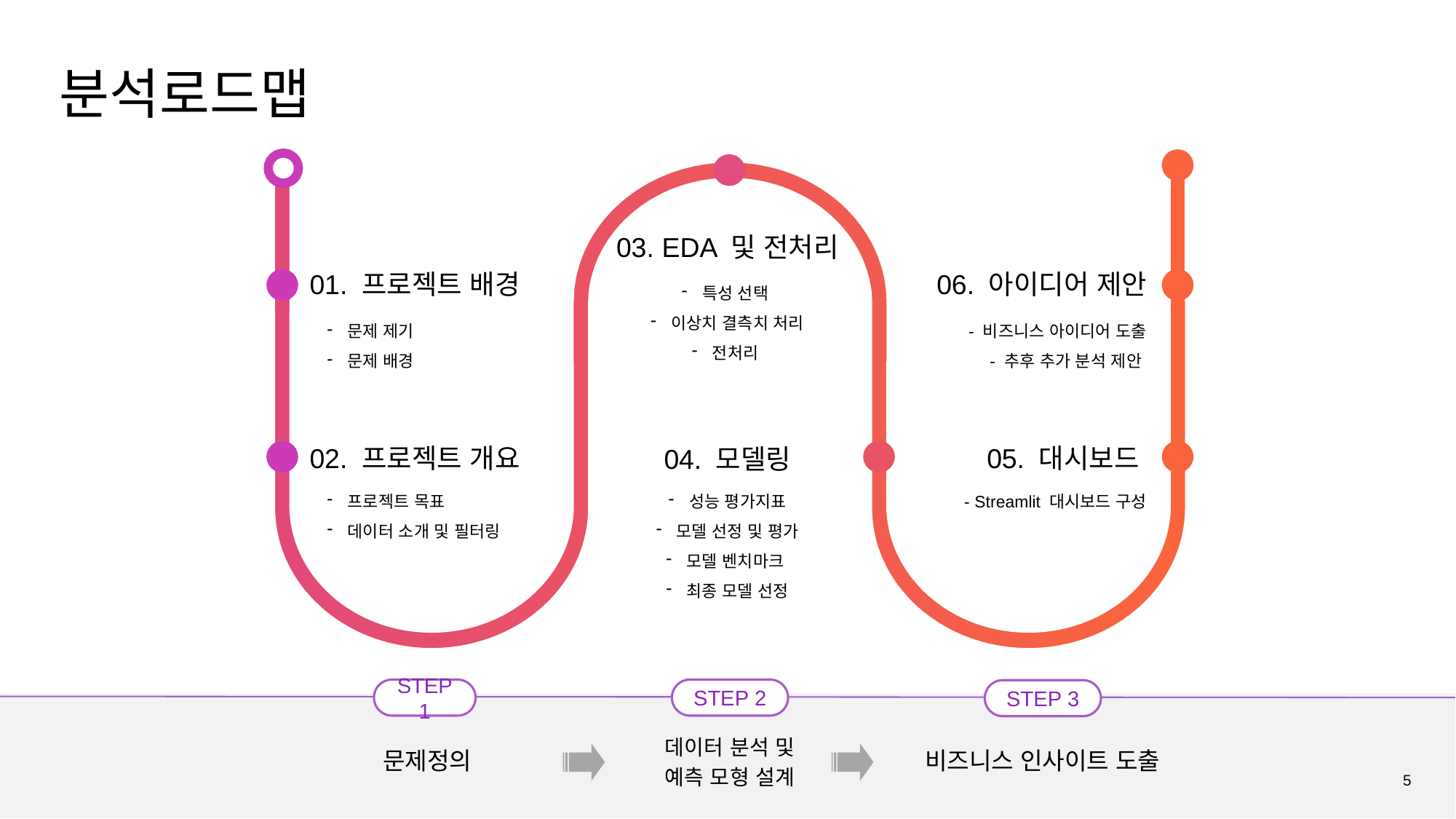

분석로드맵

03. EDA 및 전처리
01. 프로젝트 배경
06. 아이디어 제안
특성 선택
이상치 결측치 처리
전처리
문제 제기
문제 배경
- 비즈니스 아이디어 도출
- 추후 추가 분석 제안
02. 프로젝트 개요
05. 대시보드
04. 모델링
프로젝트 목표
데이터 소개 및 필터링
성능 평가지표
모델 선정 및 평가
모델 벤치마크
최종 모델 선정
- Streamlit 대시보드 구성
STEP 1
STEP 2
STEP 3

데이터 분석 및
예측 모형 설계
문제정의
비즈니스 인사이트 도출

5